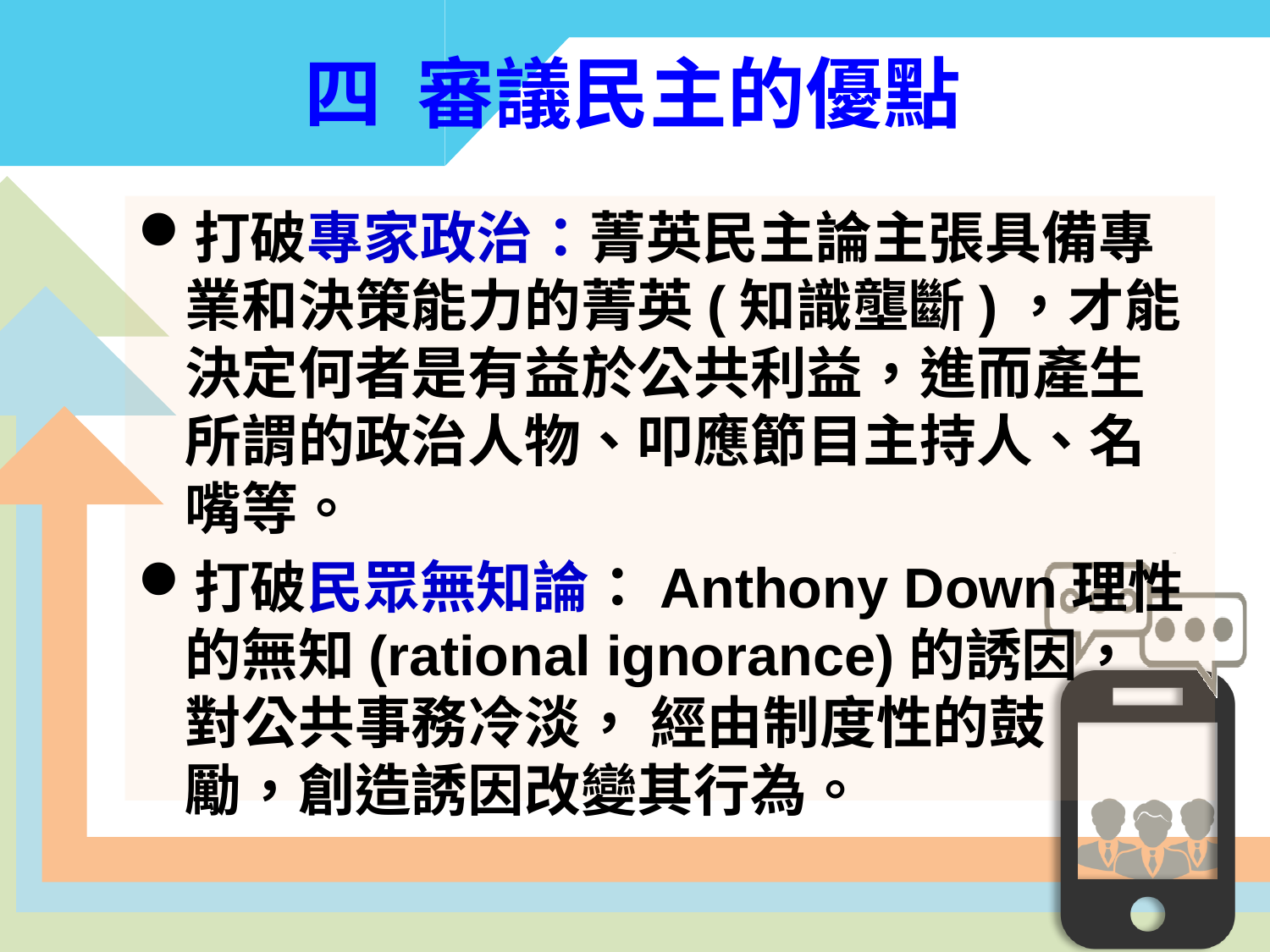

四  審議民主的優點
打破專家政治：菁英民主論主張具備專業和決策能力的菁英(知識壟斷)，才能決定何者是有益於公共利益，進而產生所謂的政治人物、叩應節目主持人、名嘴等。
打破民眾無知論：Anthony Down理性的無知(rational ignorance)的誘因，   對公共事務冷淡， 經由制度性的鼓        勵，創造誘因改變其行為。